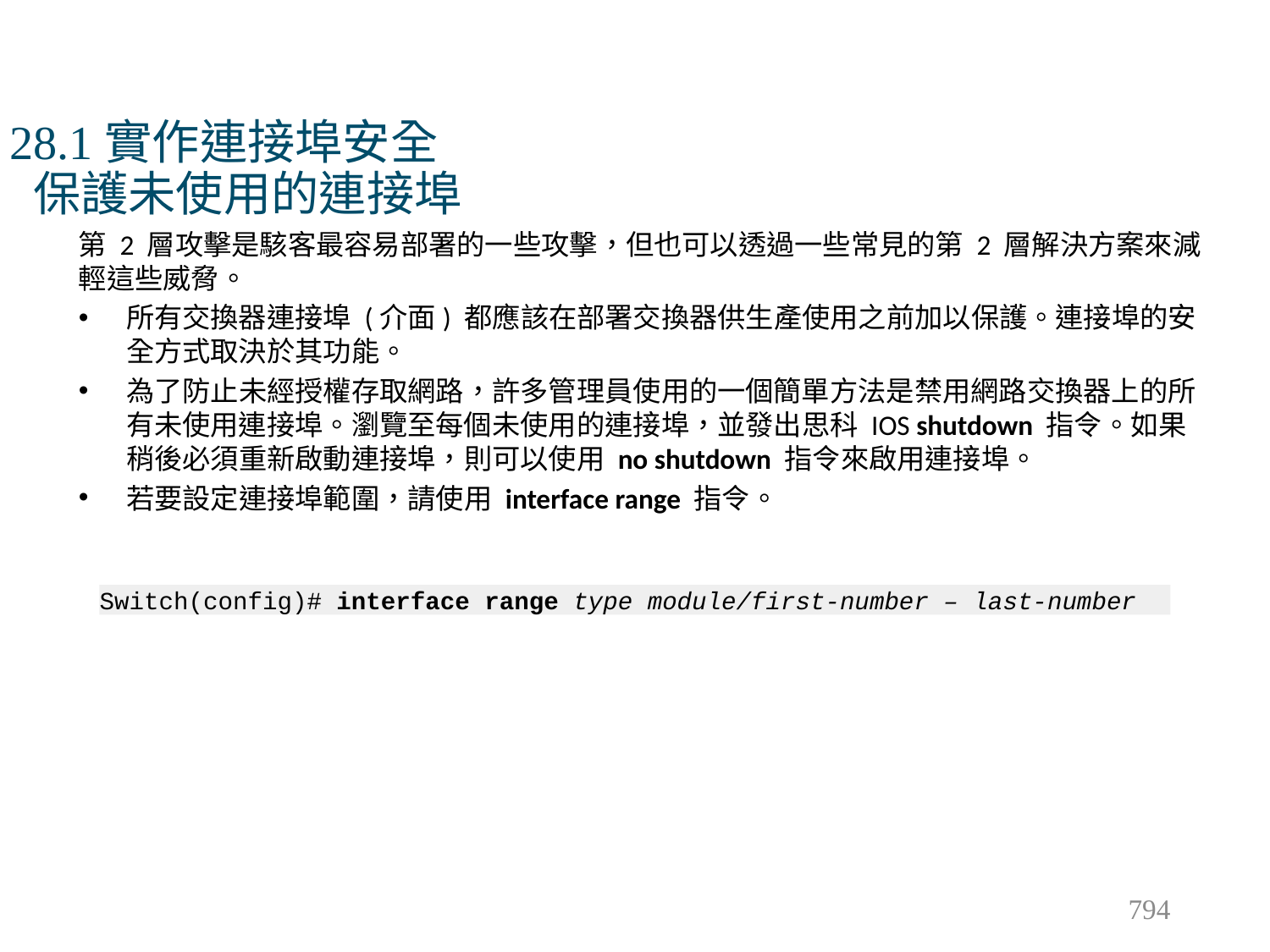

# 28.1實作連接埠安全 保護未使用的連接埠
第 2 層攻擊是駭客最容易部署的一些攻擊，但也可以透過一些常見的第 2 層解決方案來減輕這些威脅。
所有交換器連接埠 (介面) 都應該在部署交換器供生產使用之前加以保護。連接埠的安全方式取決於其功能。
為了防止未經授權存取網路，許多管理員使用的一個簡單方法是禁用網路交換器上的所有未使用連接埠。瀏覽至每個未使用的連接埠，並發出思科 IOS shutdown 指令。如果稍後必須重新啟動連接埠，則可以使用 no shutdown 指令來啟用連接埠。
若要設定連接埠範圍，請使用 interface range 指令。
Switch(config)# interface range type module/first-number – last-number
794